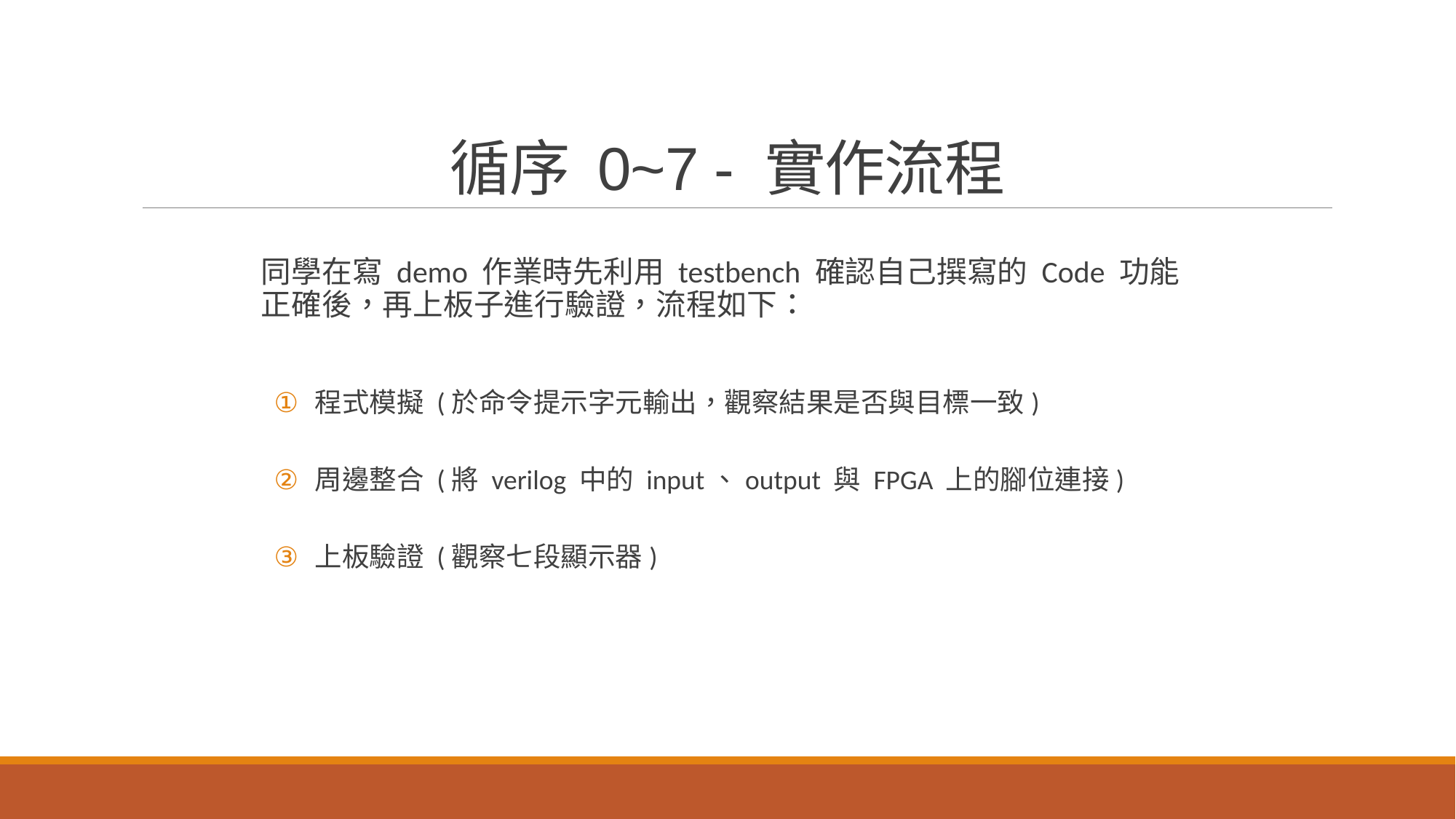

循序 0~7 - 實作流程
同學在寫 demo 作業時先利用 testbench 確認自己撰寫的 Code 功能正確後，再上板子進行驗證，流程如下：

程式模擬 (於命令提示字元輸出，觀察結果是否與目標一致)

周邊整合 (將 verilog 中的 input、output 與 FPGA 上的腳位連接)

上板驗證 (觀察七段顯示器)